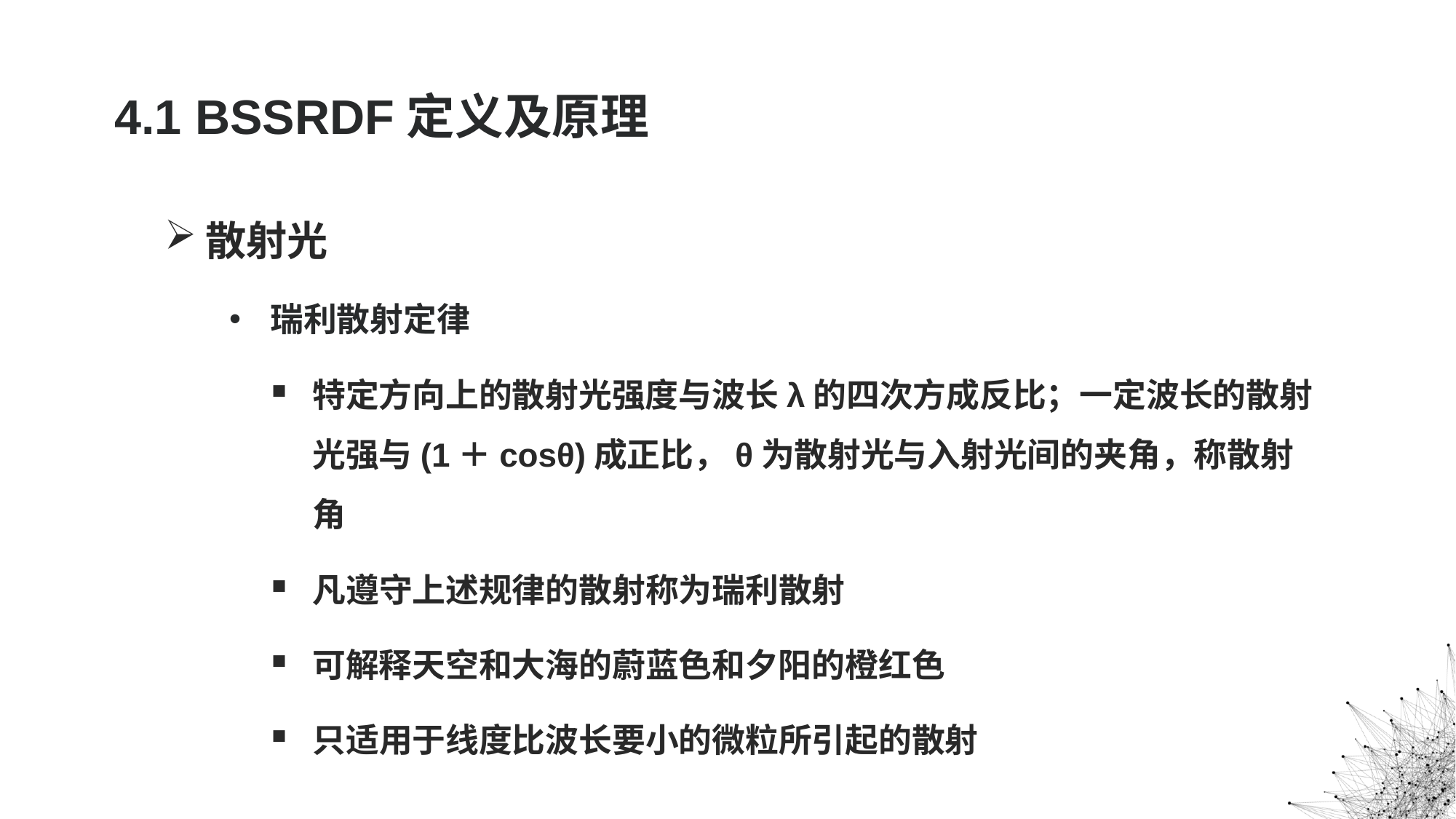

# 4.1 BSSRDF定义及原理
散射光
瑞利散射定律
特定方向上的散射光强度与波长λ的四次方成反比；一定波长的散射光强与(1＋cosθ)成正比，θ为散射光与入射光间的夹角，称散射角
凡遵守上述规律的散射称为瑞利散射
可解释天空和大海的蔚蓝色和夕阳的橙红色
只适用于线度比波长要小的微粒所引起的散射